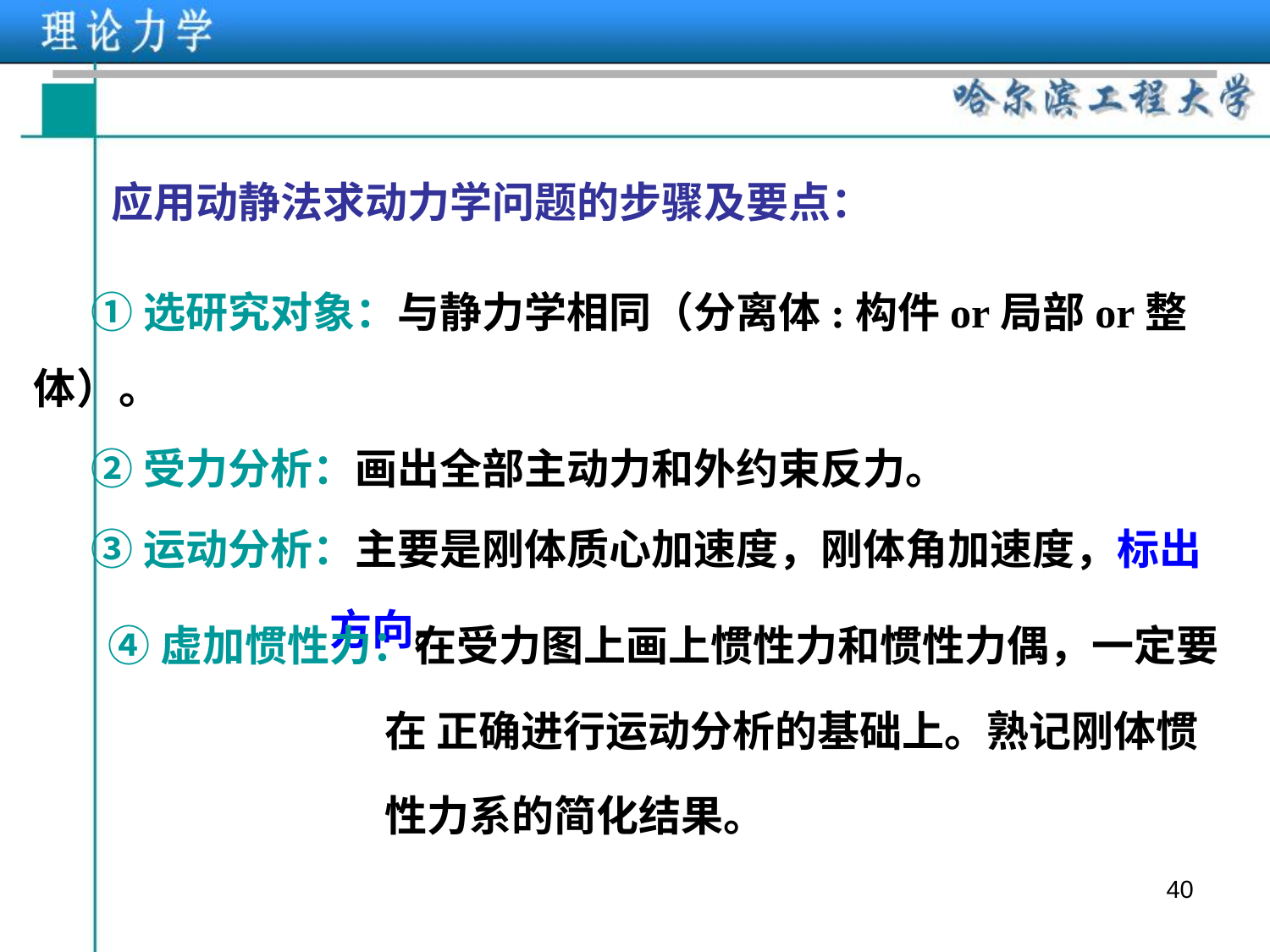

应用动静法求动力学问题的步骤及要点：
      ①选研究对象：与静力学相同（分离体:构件or局部or整体）。
      ②受力分析：画出全部主动力和外约束反力。
      ③运动分析：主要是刚体质心加速度，刚体角加速度，标出
                              方向。
④虚加惯性力：在受力图上画上惯性力和惯性力偶，一定要
                            在 正确进行运动分析的基础上。熟记刚体惯
                            性力系的简化结果。
40